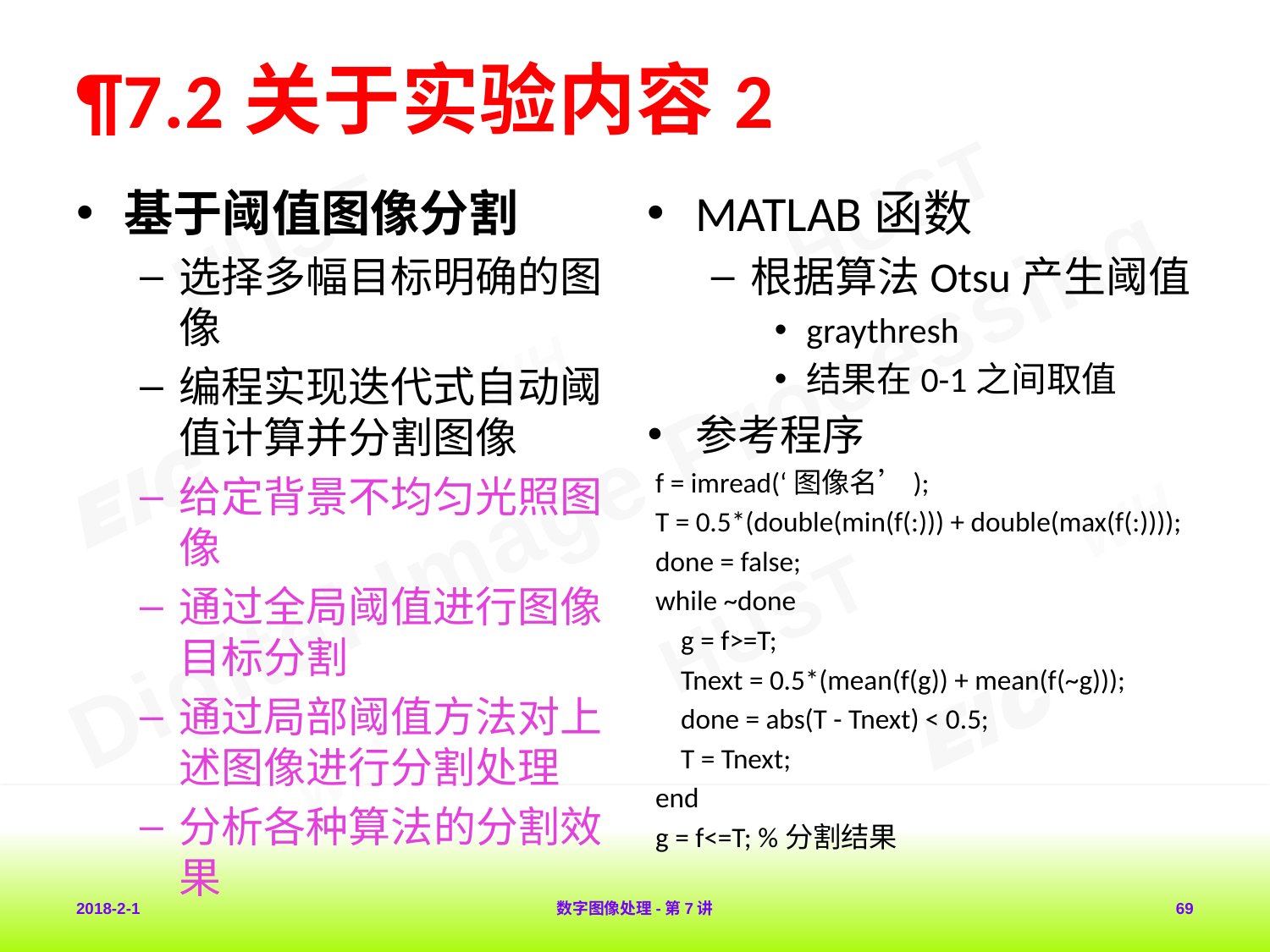

# ¶7.2关于实验内容2
基于阈值图像分割
选择多幅目标明确的图像
编程实现迭代式自动阈值计算并分割图像
给定背景不均匀光照图像
通过全局阈值进行图像目标分割
通过局部阈值方法对上述图像进行分割处理
分析各种算法的分割效果

MATLAB函数
根据算法Otsu产生阈值
graythresh
结果在0-1之间取值
参考程序
f = imread(‘图像名’);
T = 0.5*(double(min(f(:))) + double(max(f(:))));
done = false;
while ~done
    g = f>=T;
    Tnext = 0.5*(mean(f(g)) + mean(f(~g)));
    done = abs(T - Tnext) < 0.5;
    T = Tnext;
end
g = f<=T; %分割结果

2018-2-1
数字图像处理-第7讲
69